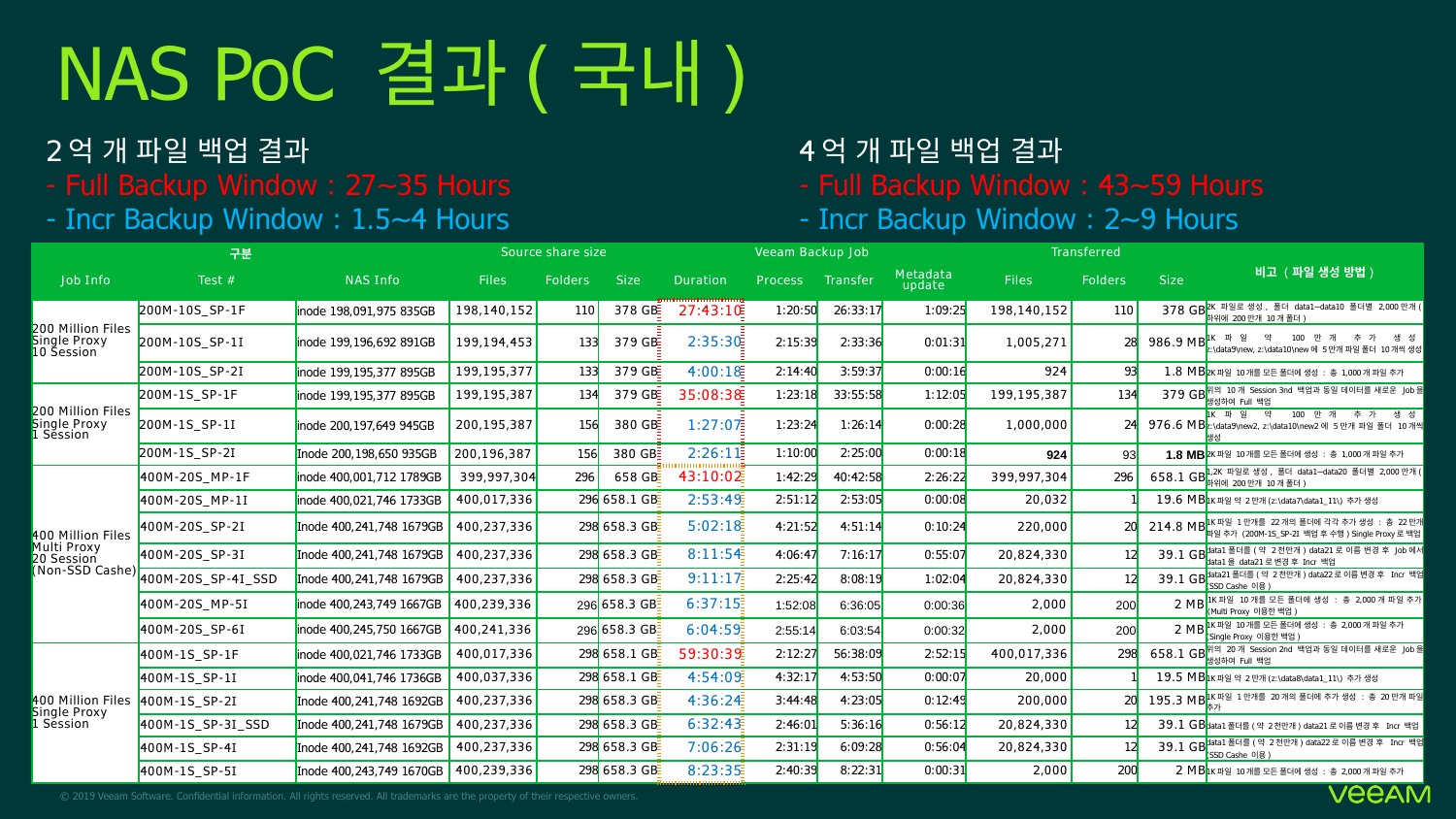

# NAS PoC 결과(국내)
2억 개 파일 백업 결과
- Full Backup Window : 27~35 Hours
- Incr Backup Window : 1.5~4 Hours
4억 개 파일 백업 결과
- Full Backup Window : 43~59 Hours
- Incr Backup Window : 2~9 Hours
| 구분 |  |  | Source share size |  |  | Veeam Backup Job |  |  |  | Transferred |  |  | 비고 (파일 생성 방법) |
| --- | --- | --- | --- | --- | --- | --- | --- | --- | --- | --- | --- | --- | --- |
| Job Info | Test # | NAS Info | Files | Folders | Size | Duration | Process | Transfer | Metadata update | Files | Folders | Size |  |
| 200 Million Files Single Proxy 10 Session | 200M-10S\_SP-1F | inode 198,091,975 835GB | 198,140,152 | 110 | 378 GB | 27:43:10 | 1:20:50 | 26:33:17 | 1:09:25 | 198,140,152 | 110 | 378 GB | 2K 파일로 생성, 폴더 data1~data10 폴더별 2,000만개(하위에 200만개 10개 폴더) |
|  | 200M-10S\_SP-1I | inode 199,196,692 891GB | 199,194,453 | 133 | 379 GB | 2:35:30 | 2:15:39 | 2:33:36 | 0:01:31 | 1,005,271 | 28 | 986.9 MB | 1K파일 약 100만개 추가 생성 z:\data9\new, z:\data10\new에 5만개 파일 폴더 10개씩 생성 |
|  | 200M-10S\_SP-2I | inode 199,195,377 895GB | 199,195,377 | 133 | 379 GB | 4:00:18 | 2:14:40 | 3:59:37 | 0:00:16 | 924 | 93 | 1.8 MB | 2K파일 10개를 모든 폴더에 생성 : 총 1,000개 파일 추가 |
| 200 Million Files Single Proxy 1 Session | 200M-1S\_SP-1F | inode 199,195,377 895GB | 199,195,387 | 134 | 379 GB | 35:08:38 | 1:23:18 | 33:55:58 | 1:12:05 | 199,195,387 | 134 | 379 GB | 위의 10개 Session 3nd 백업과 동일 데이터를 새로운 Job을 생성하여 Full 백업 |
|  | 200M-1S\_SP-1I | inode 200,197,649 945GB | 200,195,387 | 156 | 380 GB | 1:27:07 | 1:23:24 | 1:26:14 | 0:00:28 | 1,000,000 | 24 | 976.6 MB | 1K파일 약 100만개 추가 생성 z:\data9\new2, z:\data10\new2에 5만개 파일 폴더 10개씩 생성 |
|  | 200M-1S\_SP-2I | Inode 200,198,650 935GB | 200,196,387 | 156 | 380 GB | 2:26:11 | 1:10:00 | 2:25:00 | 0:00:18 | 924 | 93 | 1.8 MB | 2K파일 10개를 모든 폴더에 생성 : 총 1,000개 파일 추가 |
| 400 Million Files Multi Proxy 20 Session (Non-SSD Cashe) | 400M-20S\_MP-1F | inode 400,001,712 1789GB | 399,997,304 | 296 | 658 GB | 43:10:02 | 1:42:29 | 40:42:58 | 2:26:22 | 399,997,304 | 296 | 658.1 GB | 1,2K 파일로 생성, 폴더 data1~data20 폴더별 2,000만개(하위에 200만개 10개 폴더) |
|  | 400M-20S\_MP-1I | inode 400,021,746 1733GB | 400,017,336 | 296 | 658.1 GB | 2:53:49 | 2:51:12 | 2:53:05 | 0:00:08 | 20,032 | 1 | 19.6 MB | 1K파일 약 2만개(z:\data7\data1\_11\) 추가 생성 |
|  | 400M-20S\_SP-2I | Inode 400,241,748 1679GB | 400,237,336 | 298 | 658.3 GB | 5:02:18 | 4:21:52 | 4:51:14 | 0:10:24 | 220,000 | 20 | 214.8 MB | 1K파일 1만개를 22개의 폴더에 각각 추가 생성 : 총 22만개 파일 추가 (200M-1S\_SP-2I 백업 후 수행) Single Proxy로 백업 |
|  | 400M-20S\_SP-3I | Inode 400,241,748 1679GB | 400,237,336 | 298 | 658.3 GB | 8:11:54 | 4:06:47 | 7:16:17 | 0:55:07 | 20,824,330 | 12 | 39.1 GB | data1폴더를(약 2천만개) data21로 이름 변경 후 Job에서 data1을 data21로 변경 후 Incr 백업 |
|  | 400M-20S\_SP-4I\_SSD | Inode 400,241,748 1679GB | 400,237,336 | 298 | 658.3 GB | 9:11:17 | 2:25:42 | 8:08:19 | 1:02:04 | 20,824,330 | 12 | 39.1 GB | data21폴더를(약 2천만개) data22로 이름 변경 후 Incr 백업 (SSD Cashe 이용) |
|  | 400M-20S\_MP-5I | inode 400,243,749 1667GB | 400,239,336 | 296 | 658.3 GB | 6:37:15 | 1:52:08 | 6:36:05 | 0:00:36 | 2,000 | 200 | 2 MB | 1K파일 10개를 모든 폴더에 생성 : 총 2,000개 파일 추가 (Multi Proxy 이용한 백업) |
|  | 400M-20S\_SP-6I | inode 400,245,750 1667GB | 400,241,336 | 296 | 658.3 GB | 6:04:59 | 2:55:14 | 6:03:54 | 0:00:32 | 2,000 | 200 | 2 MB | 1K파일 10개를 모든 폴더에 생성 : 총 2,000개 파일 추가 (Single Proxy 이용한 백업) |
| 400 Million Files Single Proxy 1 Session | 400M-1S\_SP-1F | inode 400,021,746 1733GB | 400,017,336 | 298 | 658.1 GB | 59:30:39 | 2:12:27 | 56:38:09 | 2:52:15 | 400,017,336 | 298 | 658.1 GB | 위의 20개 Session 2nd 백업과 동일 데이터를 새로운 Job을 생성하여 Full 백업 |
|  | 400M-1S\_SP-1I | inode 400,041,746 1736GB | 400,037,336 | 298 | 658.1 GB | 4:54:09 | 4:32:17 | 4:53:50 | 0:00:07 | 20,000 | 1 | 19.5 MB | 1K파일 약 2만개(z:\data8\data1\_11\) 추가 생성 |
|  | 400M-1S\_SP-2I | Inode 400,241,748 1692GB | 400,237,336 | 298 | 658.3 GB | 4:36:24 | 3:44:48 | 4:23:05 | 0:12:49 | 200,000 | 20 | 195.3 MB | 1K파일 1만개를 20개의 폴더에 추가 생성 : 총 20만개 파일 추가 |
|  | 400M-1S\_SP-3I\_SSD | Inode 400,241,748 1679GB | 400,237,336 | 298 | 658.3 GB | 6:32:43 | 2:46:01 | 5:36:16 | 0:56:12 | 20,824,330 | 12 | 39.1 GB | data1폴더를(약 2천만개) data21로 이름 변경 후 Incr 백업 |
|  | 400M-1S\_SP-4I | Inode 400,241,748 1692GB | 400,237,336 | 298 | 658.3 GB | 7:06:26 | 2:31:19 | 6:09:28 | 0:56:04 | 20,824,330 | 12 | 39.1 GB | data1폴더를(약 2천만개) data22로 이름 변경 후 Incr 백업 (SSD Cashe 이용) |
|  | 400M-1S\_SP-5I | Inode 400,243,749 1670GB | 400,239,336 | 298 | 658.3 GB | 8:23:35 | 2:40:39 | 8:22:31 | 0:00:31 | 2,000 | 200 | 2 MB | 1K파일 10개를 모든 폴더에 생성 : 총 2,000개 파일 추가 |